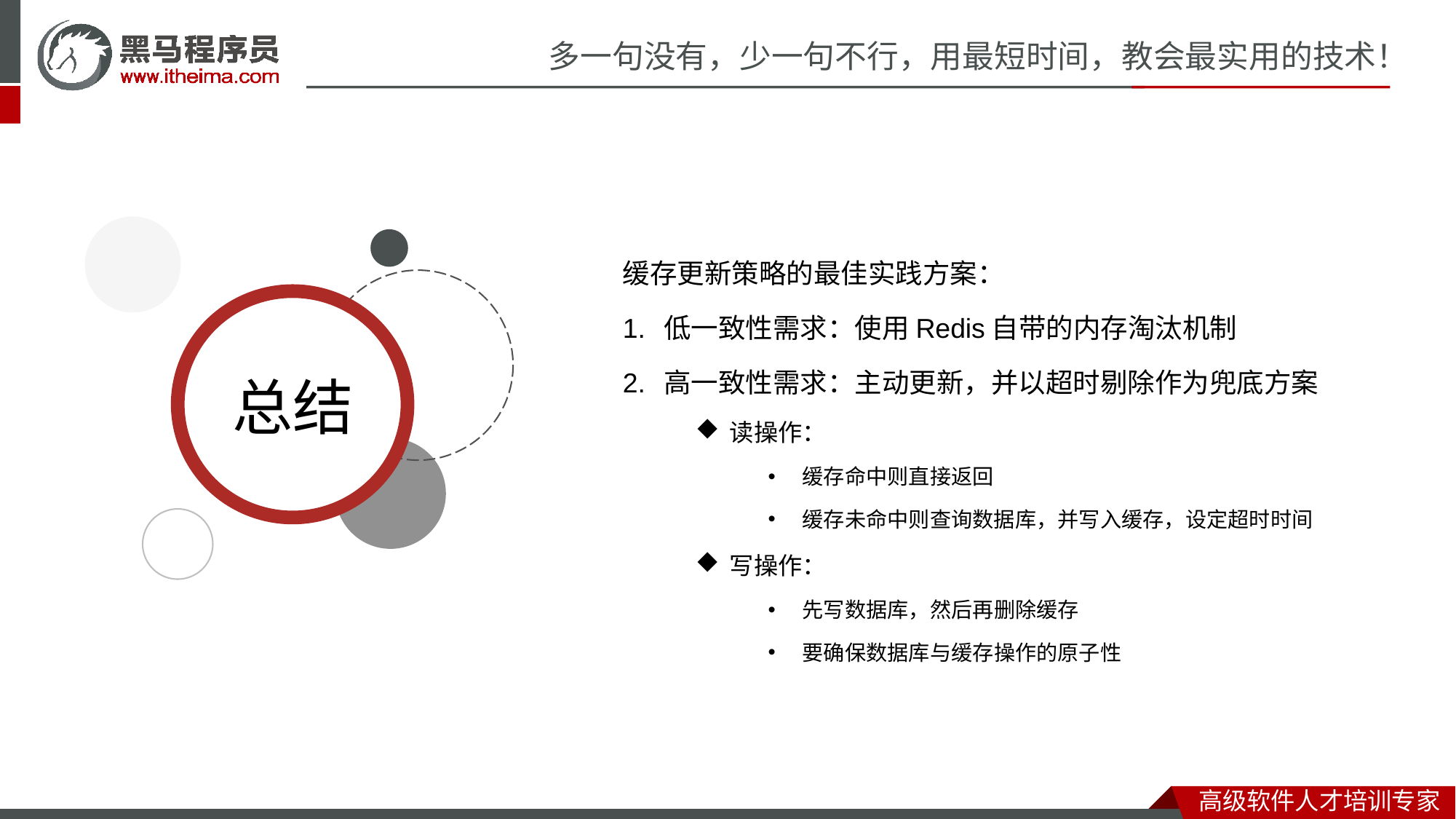

缓存更新策略的最佳实践方案：
低一致性需求：使用Redis自带的内存淘汰机制
高一致性需求：主动更新，并以超时剔除作为兜底方案
读操作：
缓存命中则直接返回
缓存未命中则查询数据库，并写入缓存，设定超时时间
写操作：
先写数据库，然后再删除缓存
要确保数据库与缓存操作的原子性